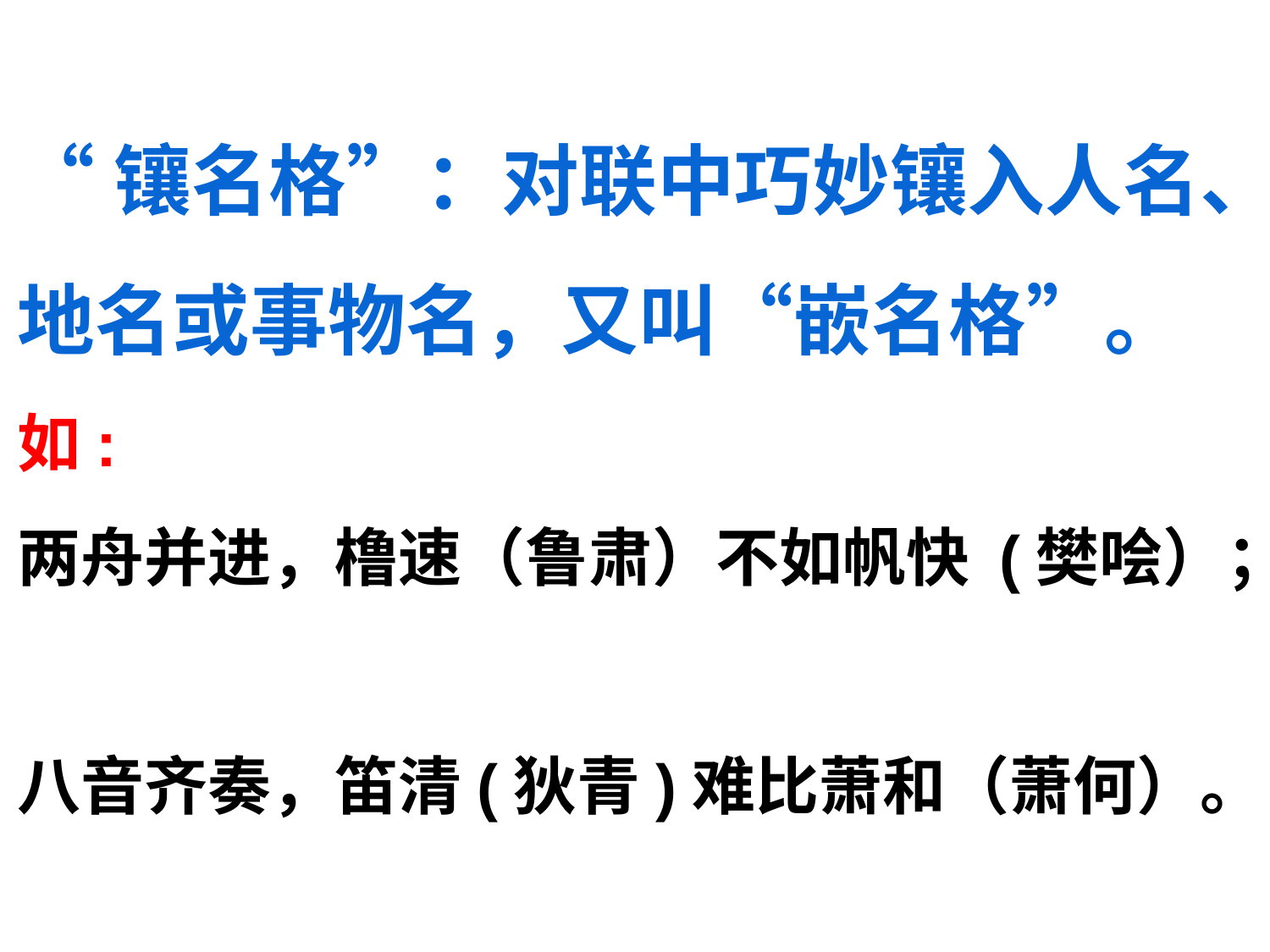

“镶名格”：对联中巧妙镶入人名、地名或事物名，又叫“嵌名格”。
如:
两舟并进，橹速（鲁肃）不如帆快 (樊哙）；
八音齐奏，笛清(狄青)难比萧和（萧何）。